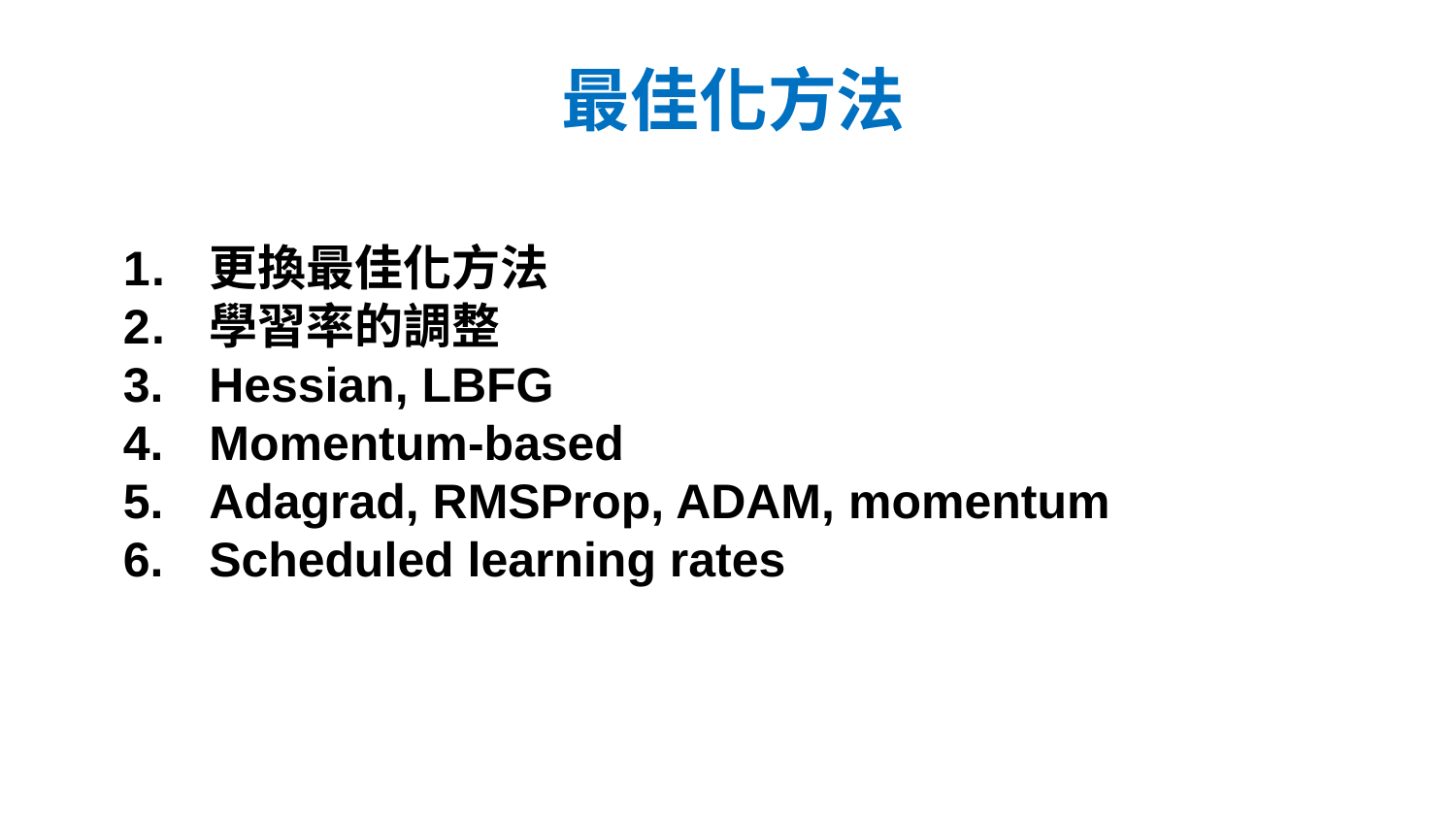

# 最佳化方法
更換最佳化方法
學習率的調整
Hessian, LBFG
Momentum-based
Adagrad, RMSProp, ADAM, momentum
Scheduled learning rates